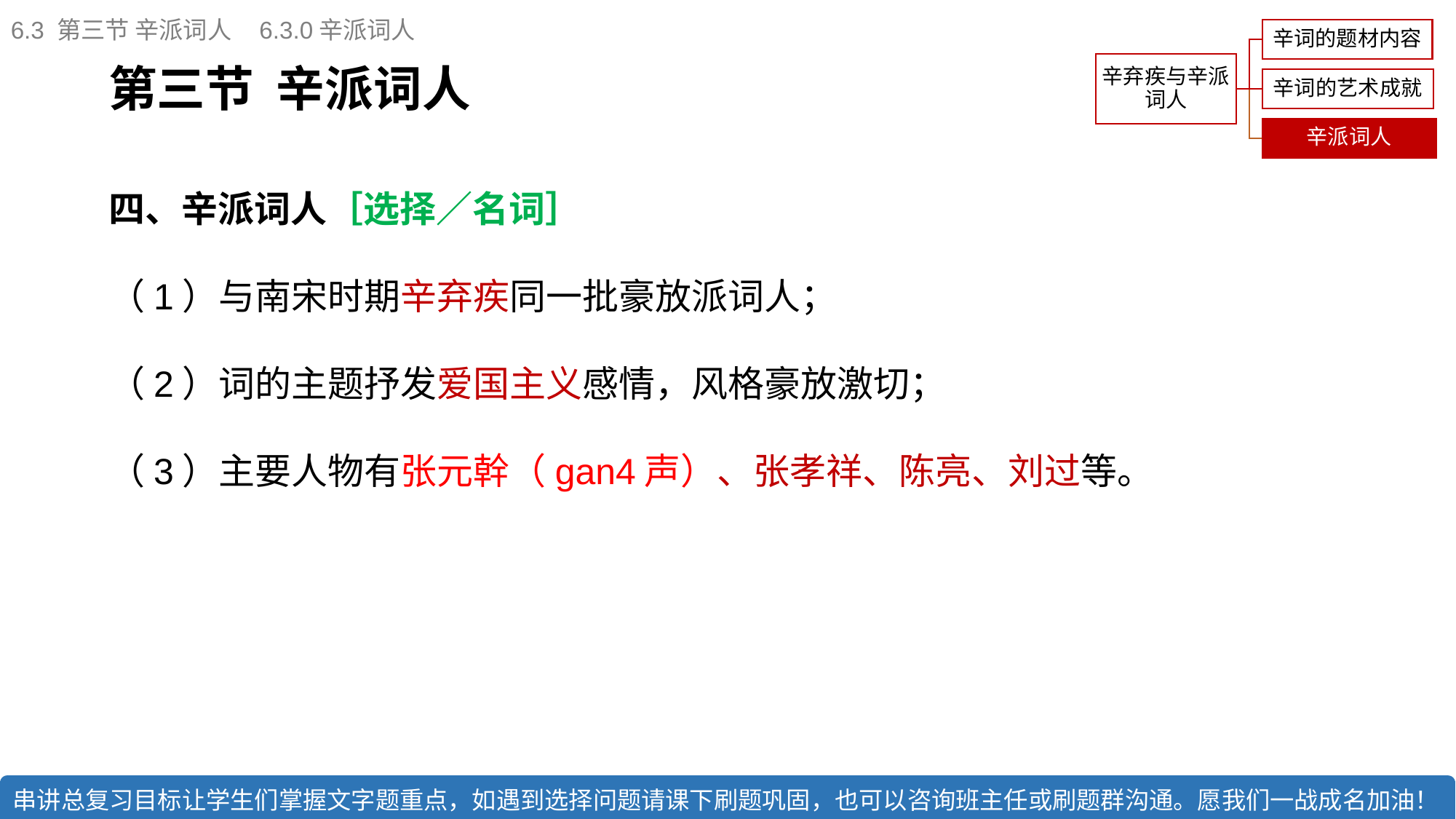

辛弃疾与辛派词人
辛词的题材内容
辛词的艺术成就
辛派词人
6.3 第三节 辛派词人    6.3.0辛派词人
第三节  辛派词人
四、辛派词人［选择／名词］
（1）与南宋时期辛弃疾同一批豪放派词人；
（2）词的主题抒发爱国主义感情，风格豪放激切；
（3）主要人物有张元幹（gan4声）、张孝祥、陈亮、刘过等。